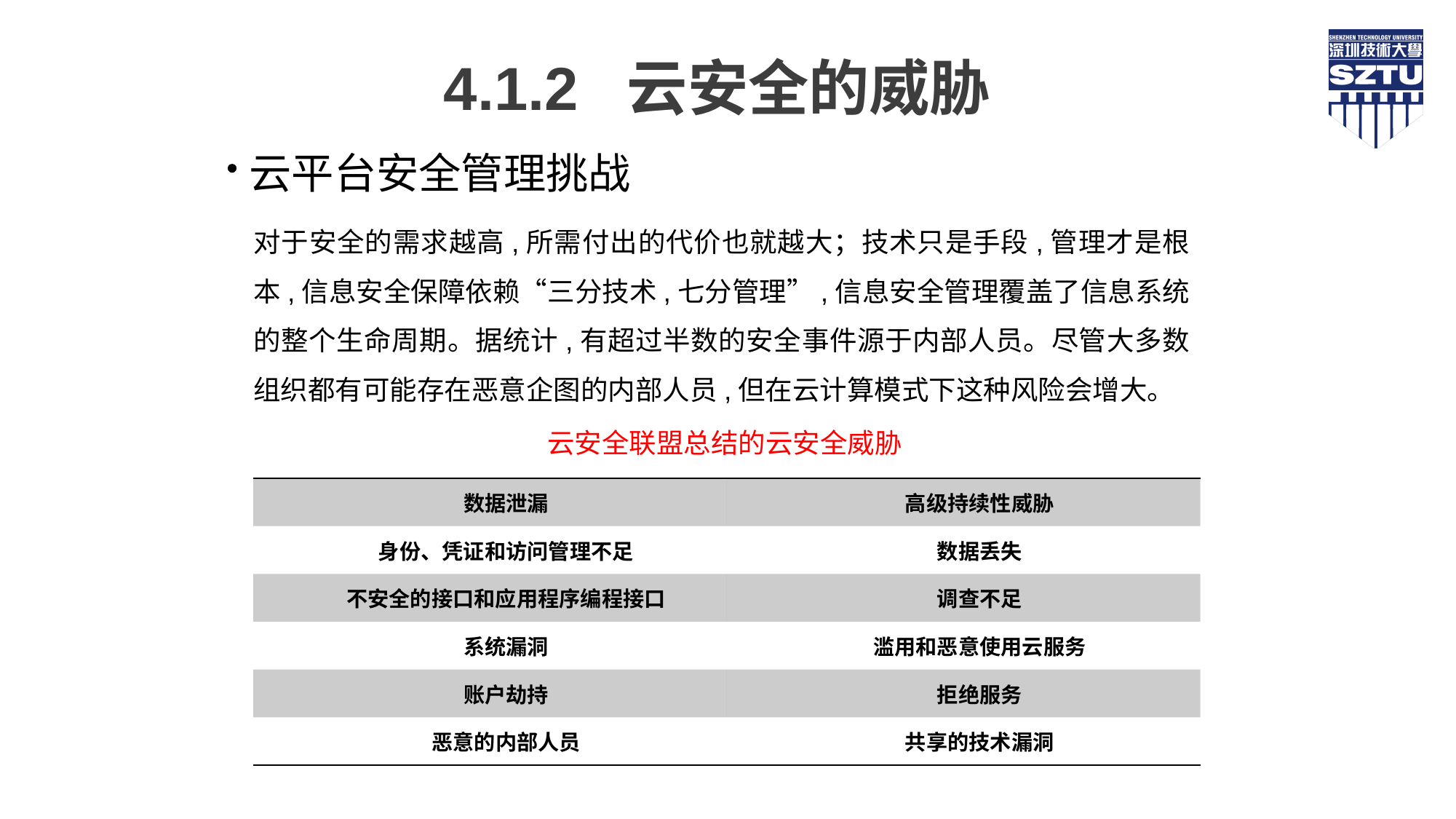

4.1.2  云安全的威胁
云平台安全管理挑战

对于安全的需求越高,所需付出的代价也就越大；技术只是手段,管理才是根本,信息安全保障依赖“三分技术,七分管理”,信息安全管理覆盖了信息系统的整个生命周期。据统计,有超过半数的安全事件源于内部人员。尽管大多数组织都有可能存在恶意企图的内部人员,但在云计算模式下这种风险会增大。
云安全联盟总结的云安全威胁
| 数据泄漏 | 高级持续性威胁 |
| --- | --- |
| 身份、凭证和访问管理不足 | 数据丢失 |
| 不安全的接口和应用程序编程接口 | 调查不足 |
| 系统漏洞 | 滥用和恶意使用云服务 |
| 账户劫持 | 拒绝服务 |
| 恶意的内部人员 | 共享的技术漏洞 |